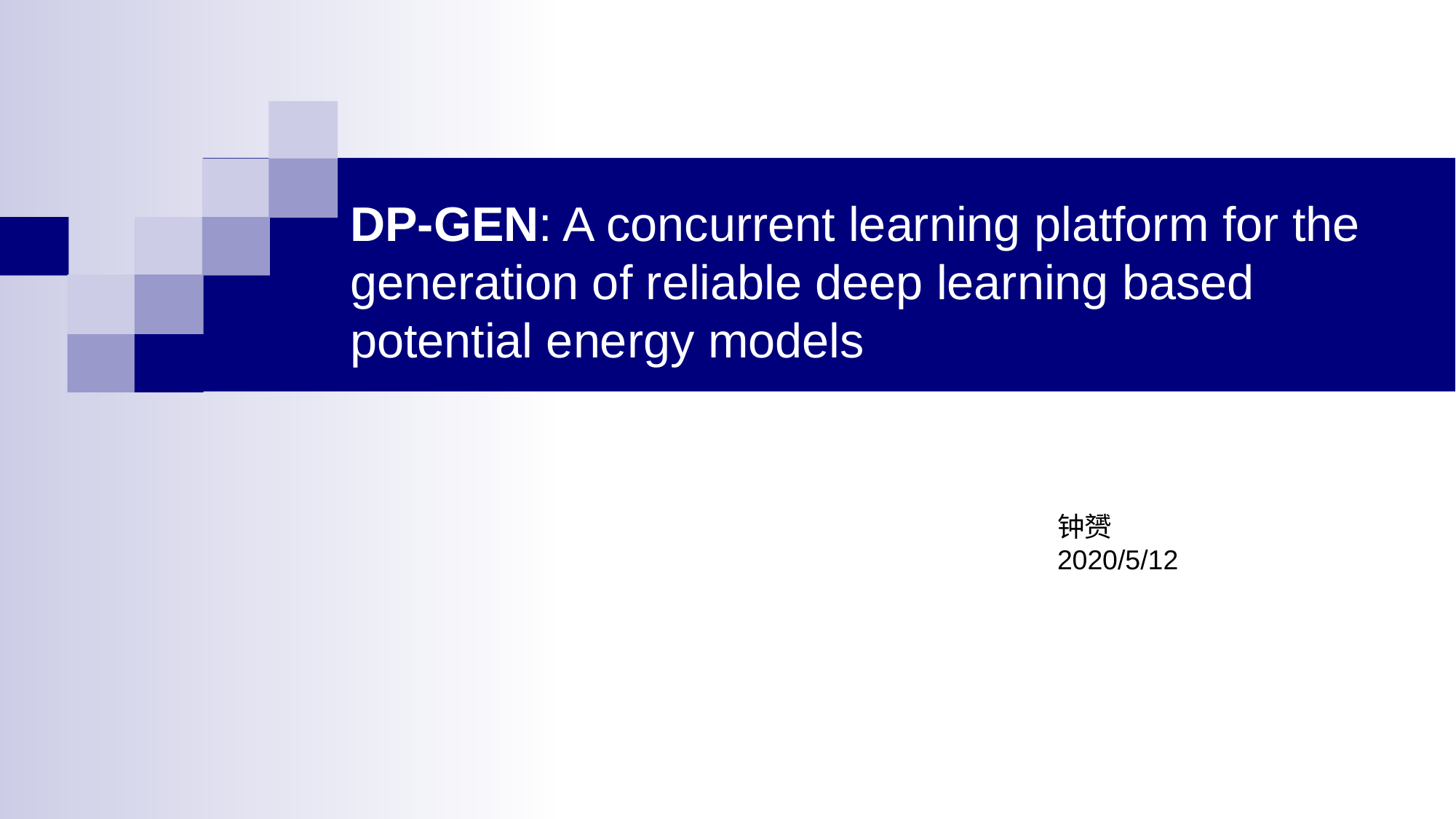

DP-GEN: A concurrent learning platform for the generation of reliable deep learning based potential energy models
钟赟
2020/5/12